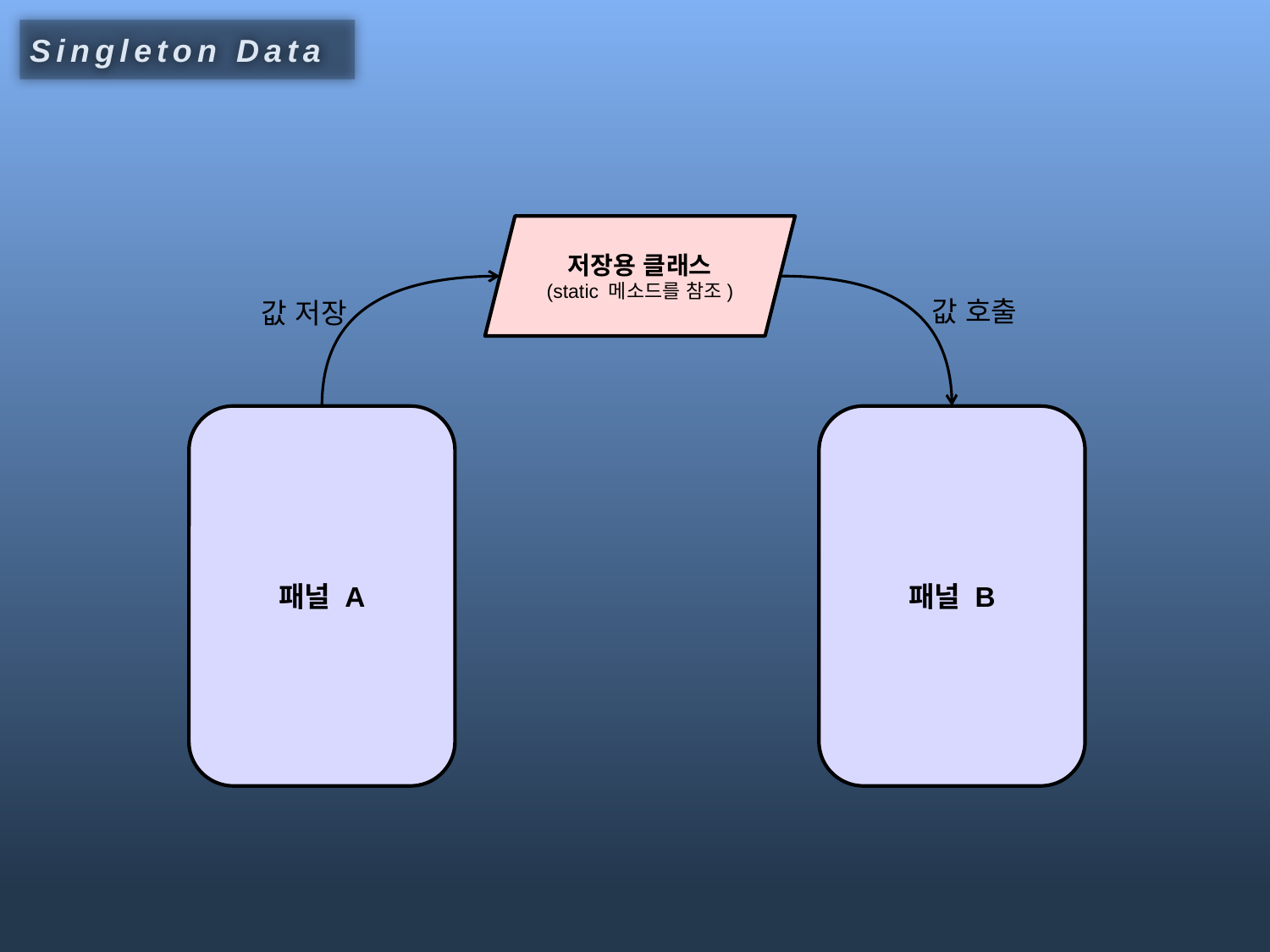

Singleton Data
저장용 클래스
(static 메소드를 참조)
값 호출
값 저장
패널 A
패널 B